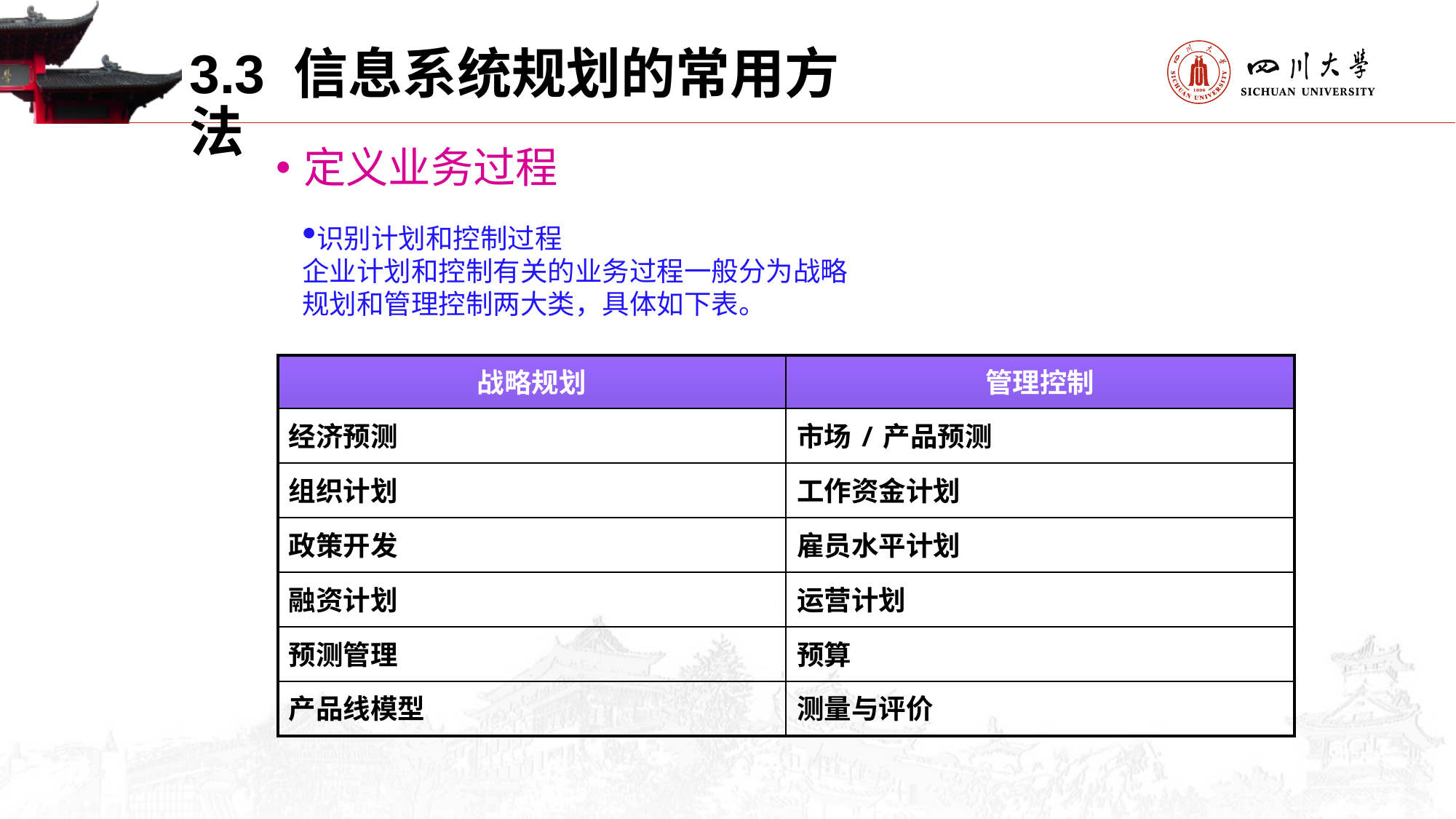

3.3 信息系统规划的常用方法

定义业务过程
识别计划和控制过程
企业计划和控制有关的业务过程一般分为战略
规划和管理控制两大类，具体如下表。
| 战略规划 | 管理控制 |
| --- | --- |
| 经济预测 | 市场/产品预测 |
| 组织计划 | 工作资金计划 |
| 政策开发 | 雇员水平计划 |
| 融资计划 | 运营计划 |
| 预测管理 | 预算 |
| 产品线模型 | 测量与评价 |